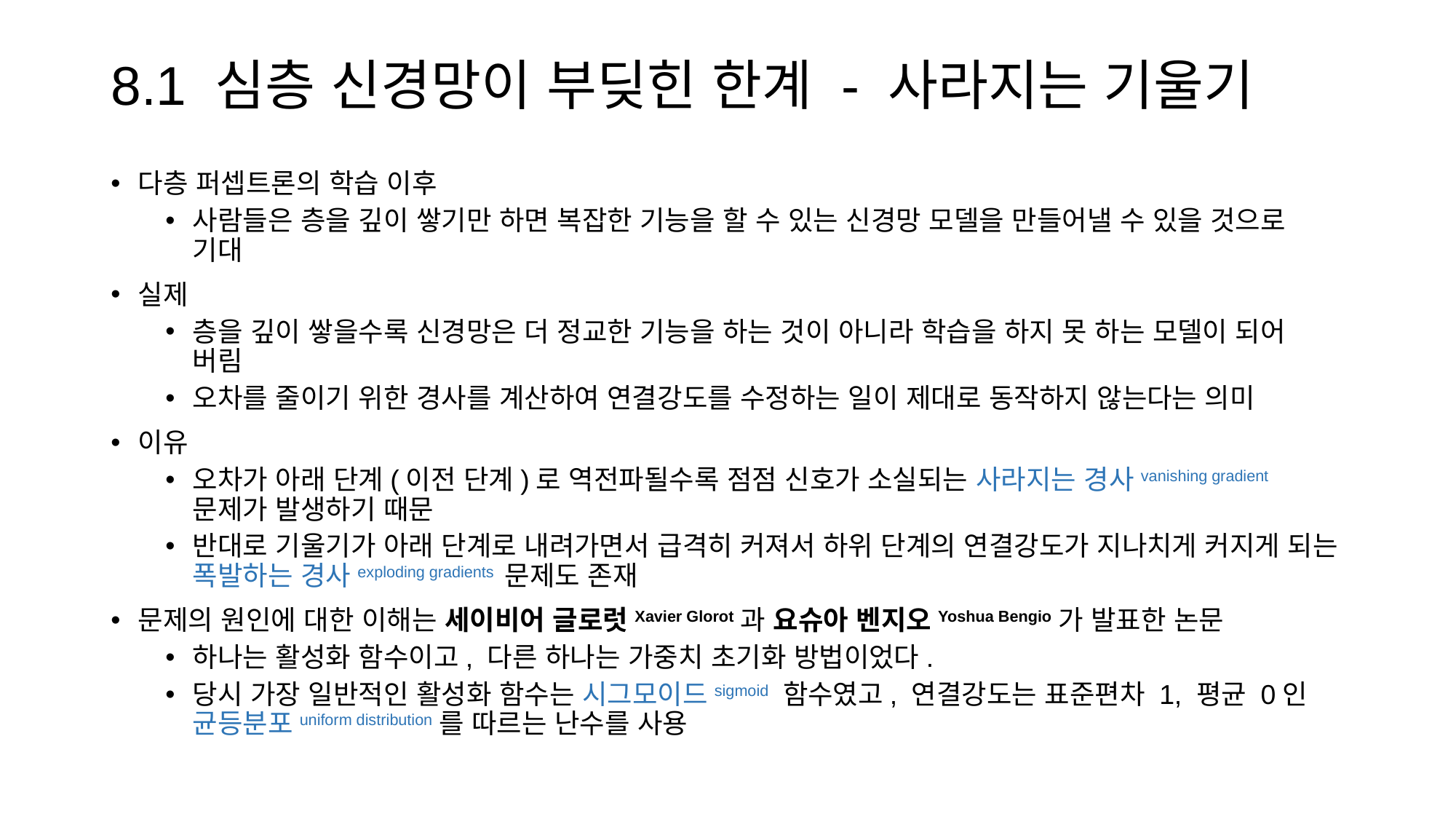

# 8.1 심층 신경망이 부딪힌 한계 - 사라지는 기울기
다층 퍼셉트론의 학습 이후
사람들은 층을 깊이 쌓기만 하면 복잡한 기능을 할 수 있는 신경망 모델을 만들어낼 수 있을 것으로 기대
실제
층을 깊이 쌓을수록 신경망은 더 정교한 기능을 하는 것이 아니라 학습을 하지 못 하는 모델이 되어 버림
오차를 줄이기 위한 경사를 계산하여 연결강도를 수정하는 일이 제대로 동작하지 않는다는 의미
이유
오차가 아래 단계(이전 단계)로 역전파될수록 점점 신호가 소실되는 사라지는 경사vanishing gradient 문제가 발생하기 때문
반대로 기울기가 아래 단계로 내려가면서 급격히 커져서 하위 단계의 연결강도가 지나치게 커지게 되는 폭발하는 경사exploding gradients 문제도 존재
문제의 원인에 대한 이해는 세이비어 글로럿Xavier Glorot과 요슈아 벤지오Yoshua Bengio가 발표한 논문
하나는 활성화 함수이고, 다른 하나는 가중치 초기화 방법이었다.
당시 가장 일반적인 활성화 함수는 시그모이드sigmoid 함수였고, 연결강도는 표준편차 1, 평균 0인 균등분포uniform distribution를 따르는 난수를 사용